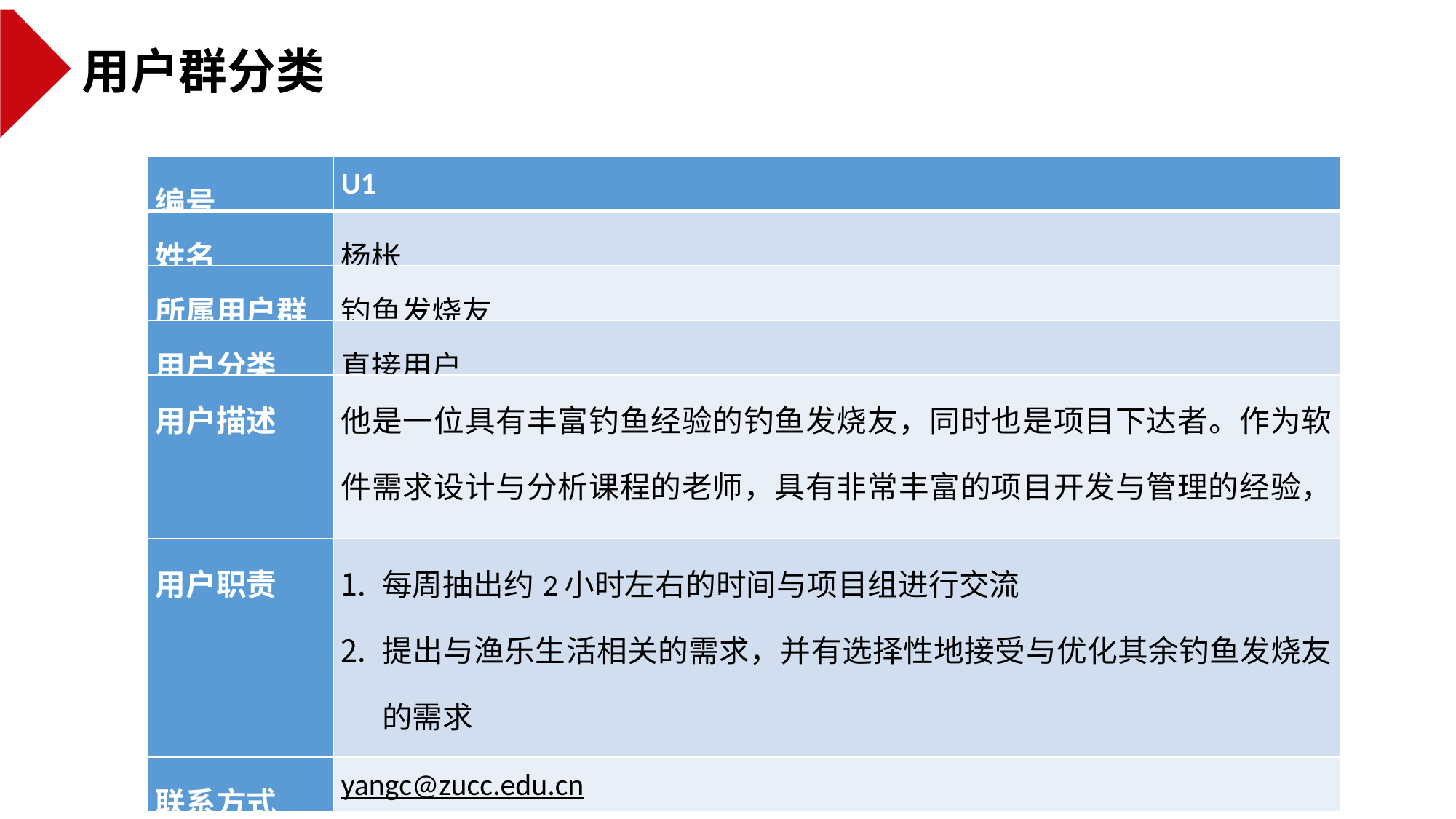

用户群分类
| 编号 | U1 |
| --- | --- |
| 姓名 | 杨枨 |
| 所属用户群 | 钓鱼发烧友 |
| 用户分类 | 直接用户 |
| 用户描述 | 他是一位具有丰富钓鱼经验的钓鱼发烧友，同时也是项目下达者。作为软件需求设计与分析课程的老师，具有非常丰富的项目开发与管理的经验，能够指导团队完成需求项目的开发。 |
| 用户职责 | 每周抽出约2小时左右的时间与项目组进行交流 提出与渔乐生活相关的需求，并有选择性地接受与优化其余钓鱼发烧友的需求 对项目组碰到的困难给予积极性的建议 |
| 联系方式 | yangc@zucc.edu.cn |